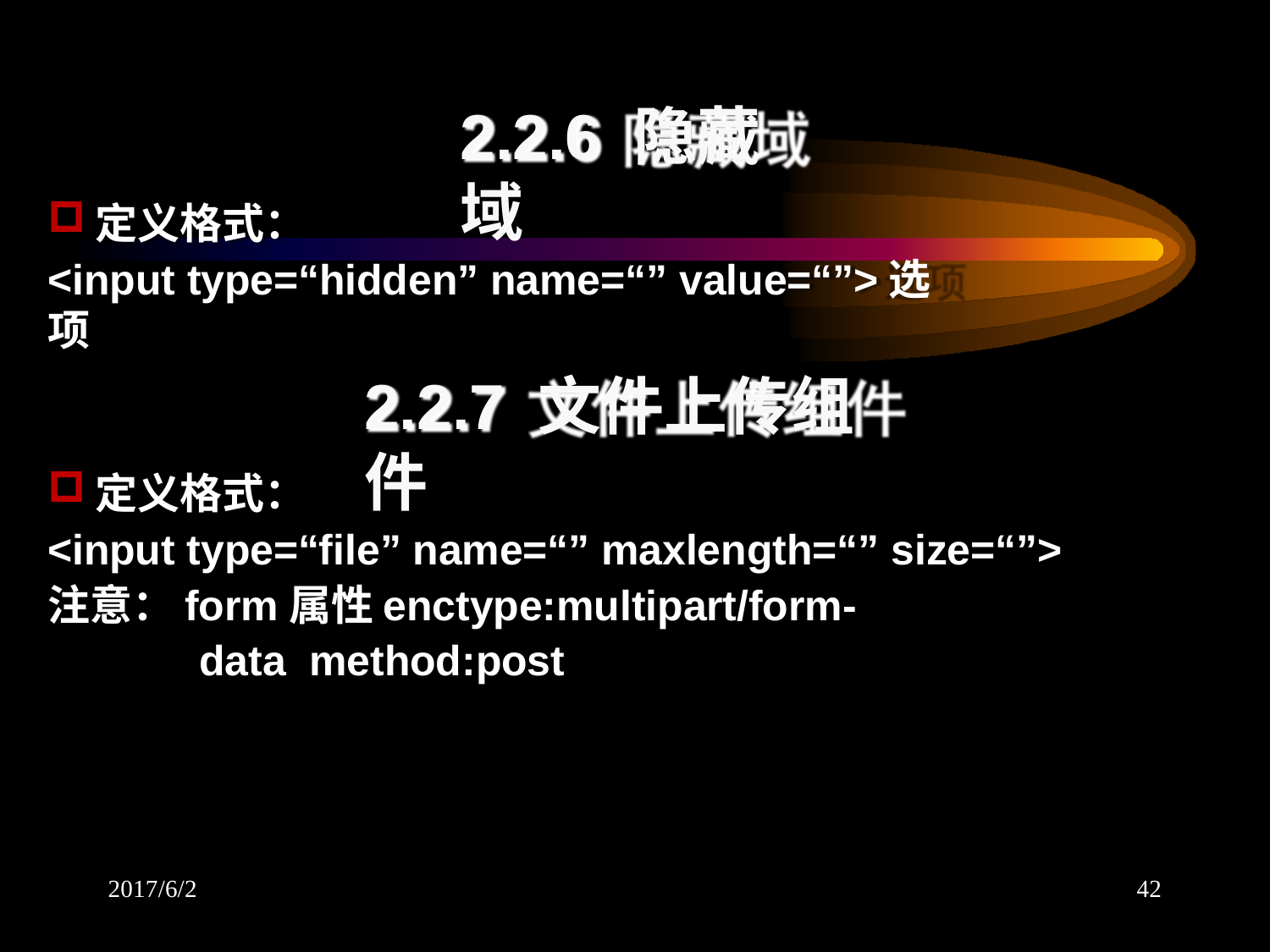

# 2.2.6 隐藏域

定义格式：
<input type=“hidden” name=“” value=“”>选项

2.2.7 文件上传组件

定义格式：
<input type=“file” name=“” maxlength=“” size=“”>
注意：form属性enctype:multipart/form-data  method:post

2017/6/2
42